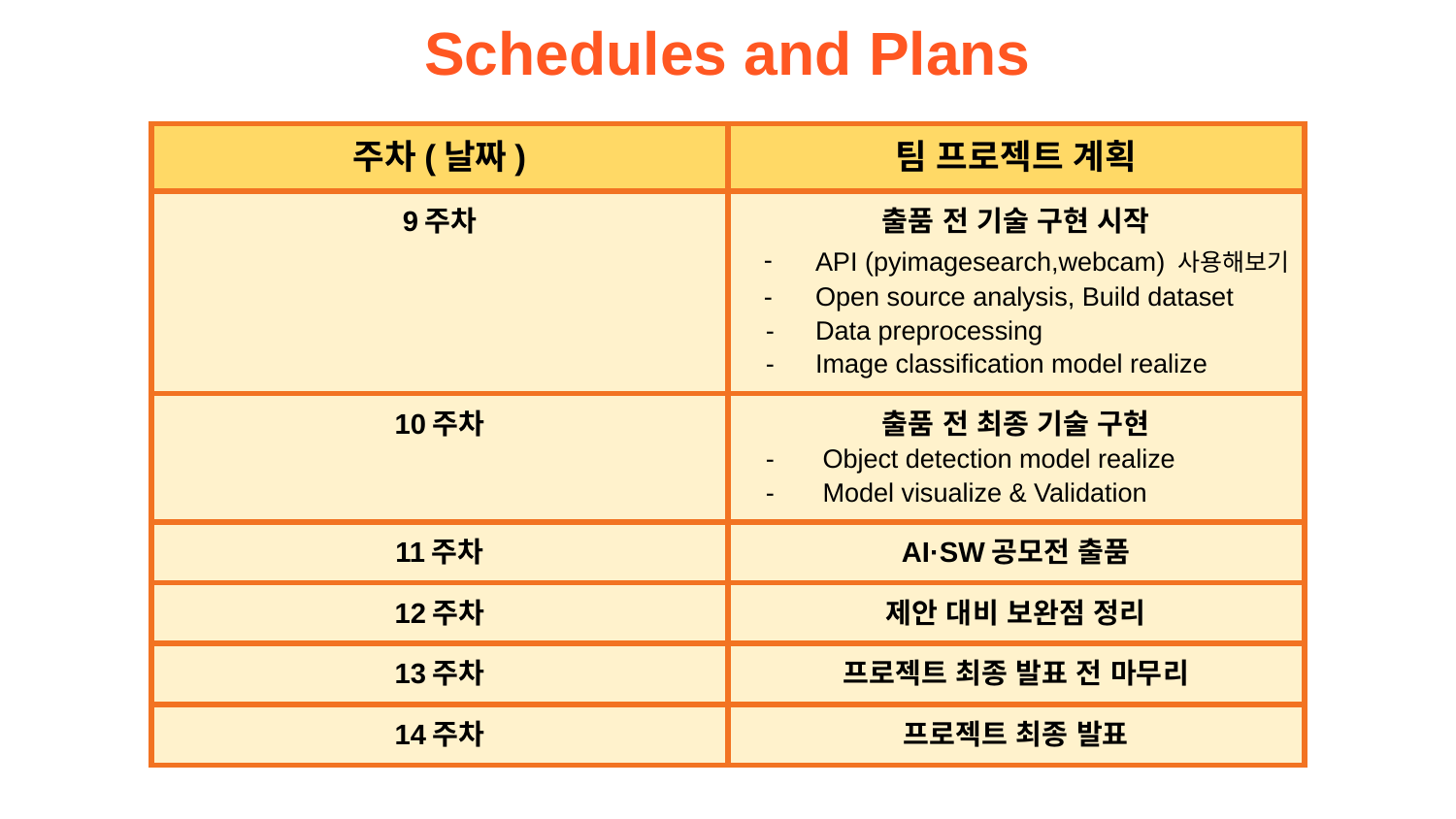

# Schedules and Plans
| 주차(날짜) | 팀 프로젝트 계획 |
| --- | --- |
| 9주차 | 출품 전 기술 구현 시작 API (pyimagesearch,webcam) 사용해보기 Open source analysis, Build dataset Data preprocessing Image classification model realize |
| 10주차 | 출품 전 최종 기술 구현 Object detection model realize Model visualize & Validation |
| 11주차 | AI·SW공모전 출품 |
| 12주차 | 제안 대비 보완점 정리 |
| 13주차 | 프로젝트 최종 발표 전 마무리 |
| 14주차 | 프로젝트 최종 발표 |